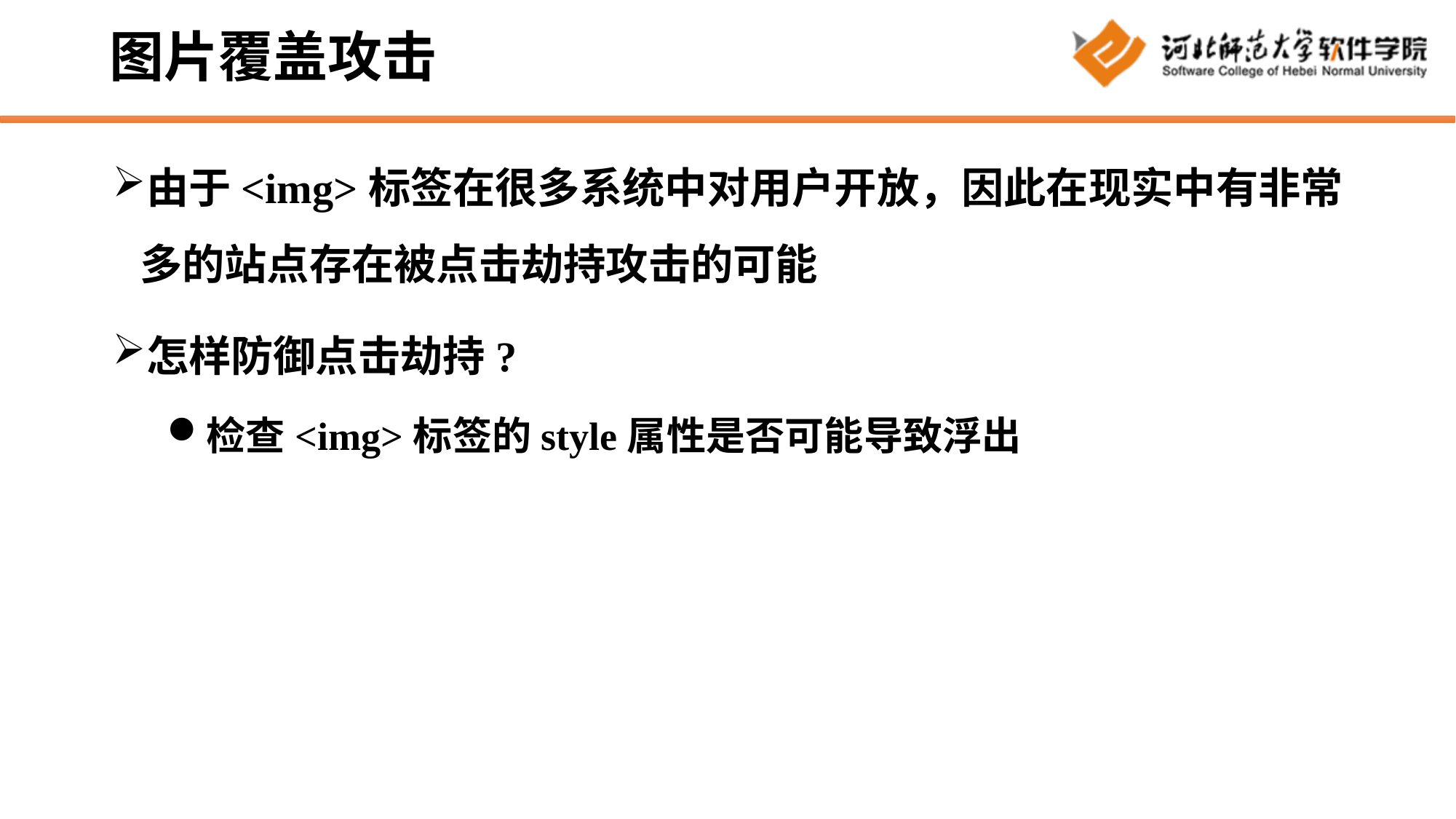

# 图片覆盖攻击
由于<img>标签在很多系统中对用户开放，因此在现实中有非常多的站点存在被点击劫持攻击的可能
怎样防御点击劫持?
检查<img>标签的style属性是否可能导致浮出